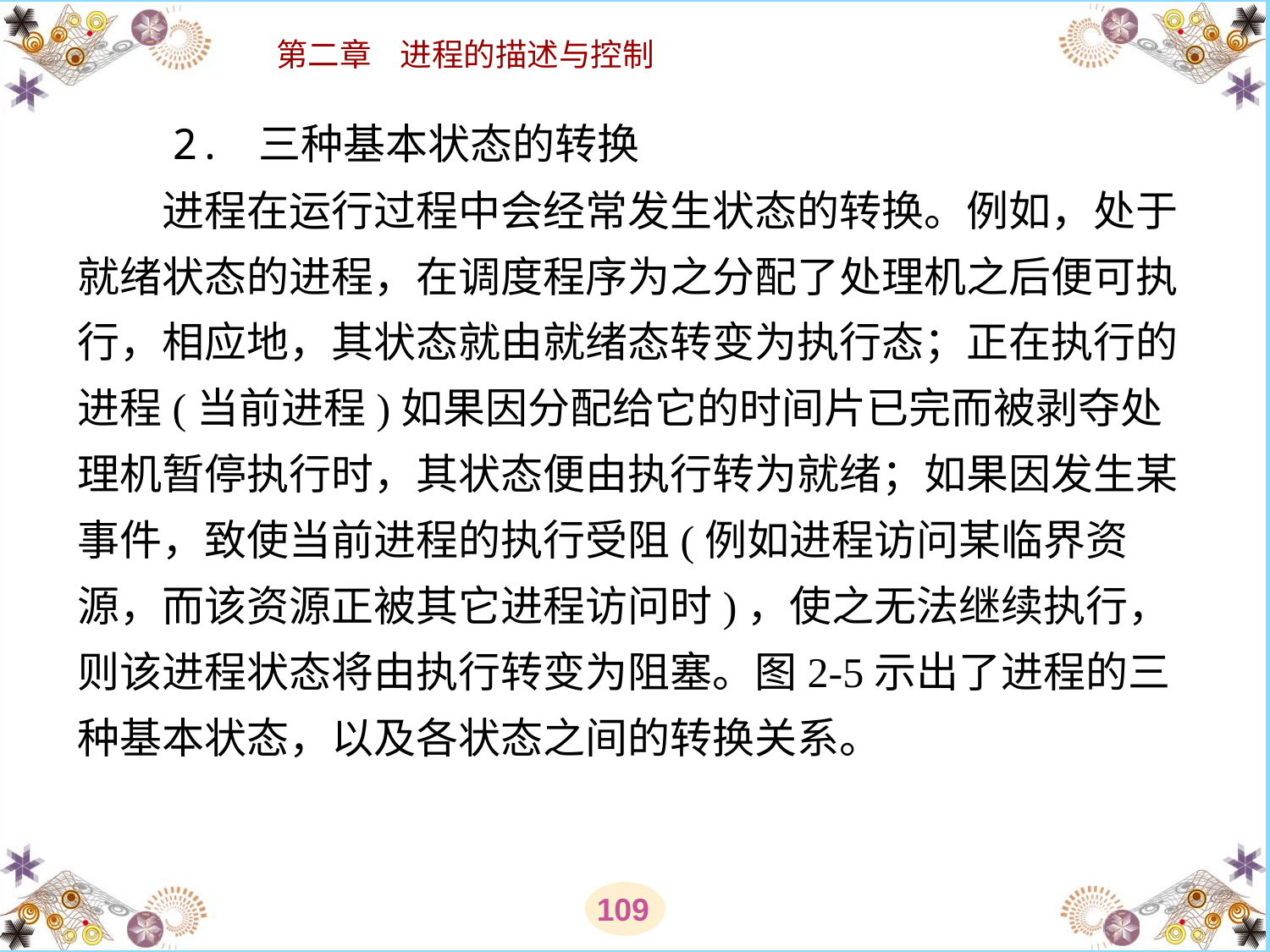

# 2. 三种基本状态的转换 　　进程在运行过程中会经常发生状态的转换。例如，处于就绪状态的进程，在调度程序为之分配了处理机之后便可执行，相应地，其状态就由就绪态转变为执行态；正在执行的进程(当前进程)如果因分配给它的时间片已完而被剥夺处理机暂停执行时，其状态便由执行转为就绪；如果因发生某事件，致使当前进程的执行受阻(例如进程访问某临界资源，而该资源正被其它进程访问时)，使之无法继续执行，则该进程状态将由执行转变为阻塞。图2-5示出了进程的三种基本状态，以及各状态之间的转换关系。